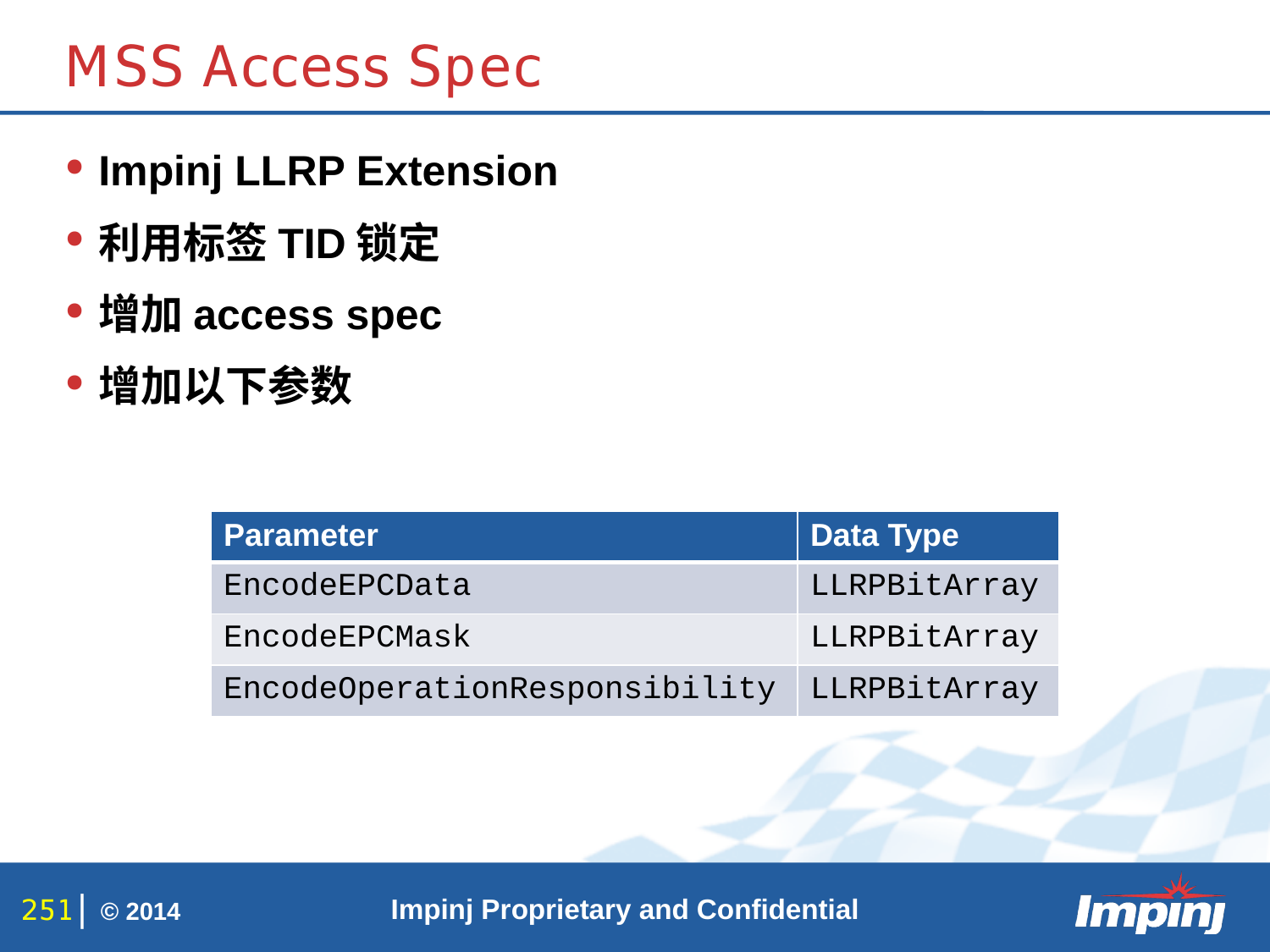

# MSS Access Spec
Impinj LLRP Extension
利用标签TID锁定
增加access spec
增加以下参数

| Parameter | Data Type |
| --- | --- |
| EncodeEPCData | LLRPBitArray |
| EncodeEPCMask | LLRPBitArray |
| EncodeOperationResponsibility | LLRPBitArray |